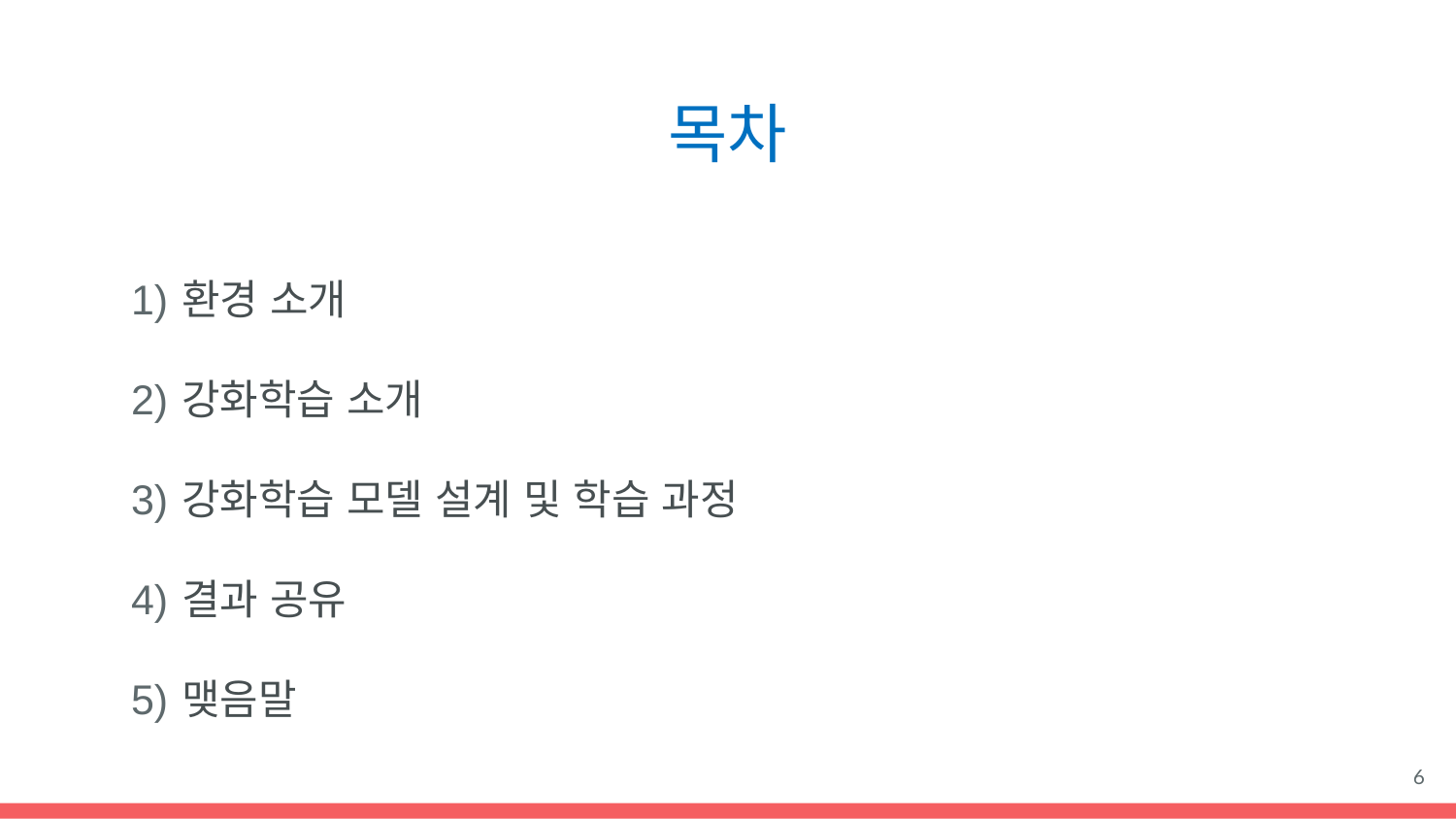

# 목차
환경 소개
강화학습 소개
강화학습 모델 설계 및 학습 과정
결과 공유
맺음말
6